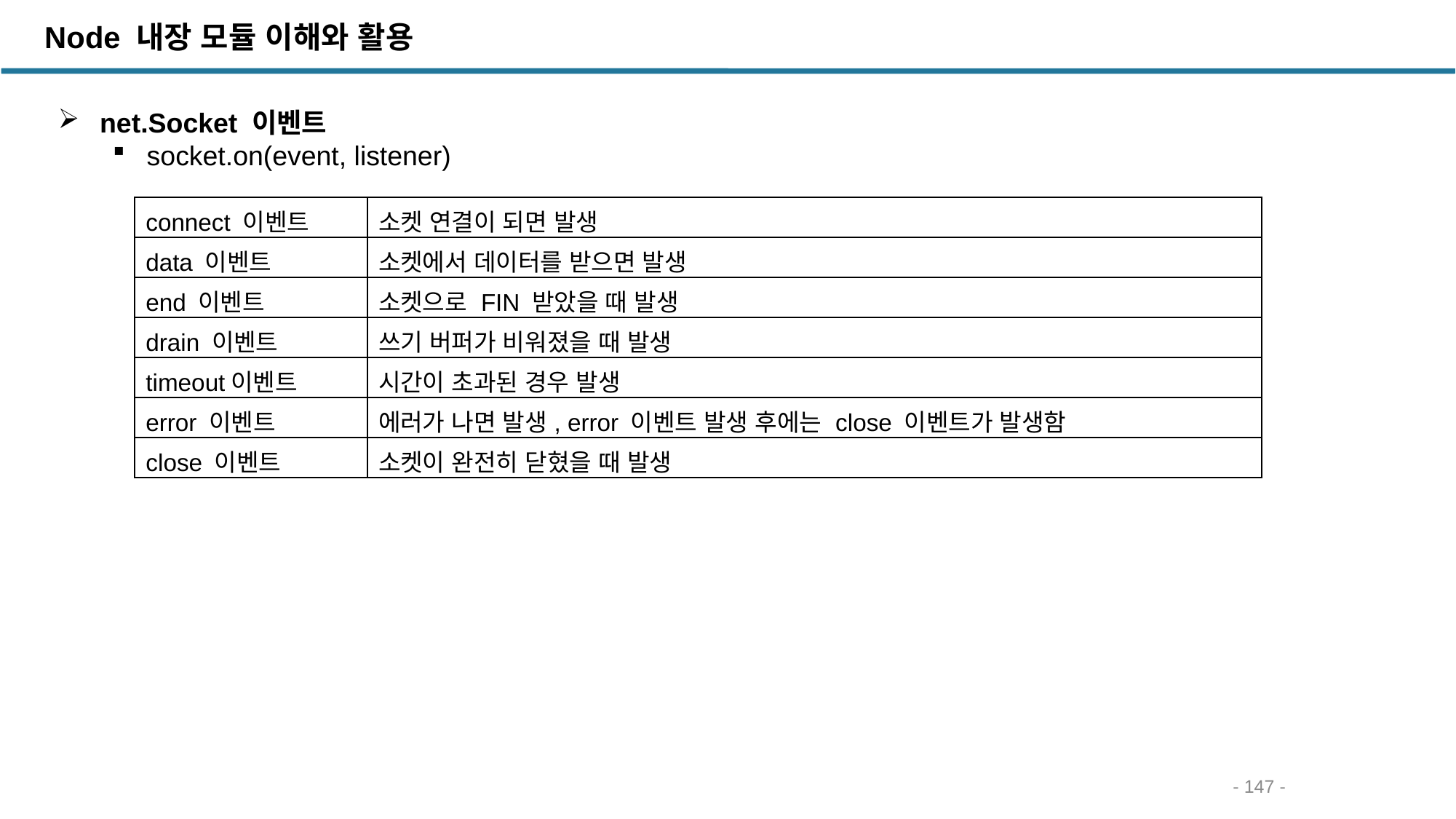

Node 내장 모듈 이해와 활용
 net.Socket 이벤트
socket.on(event, listener)
| connect 이벤트 | 소켓 연결이 되면 발생 |
| --- | --- |
| data 이벤트 | 소켓에서 데이터를 받으면 발생 |
| end 이벤트 | 소켓으로 FIN 받았을 때 발생 |
| drain 이벤트 | 쓰기 버퍼가 비워졌을 때 발생 |
| timeout이벤트 | 시간이 초과된 경우 발생 |
| error 이벤트 | 에러가 나면 발생, error 이벤트 발생 후에는 close 이벤트가 발생함 |
| close 이벤트 | 소켓이 완전히 닫혔을 때 발생 |
- 147 -